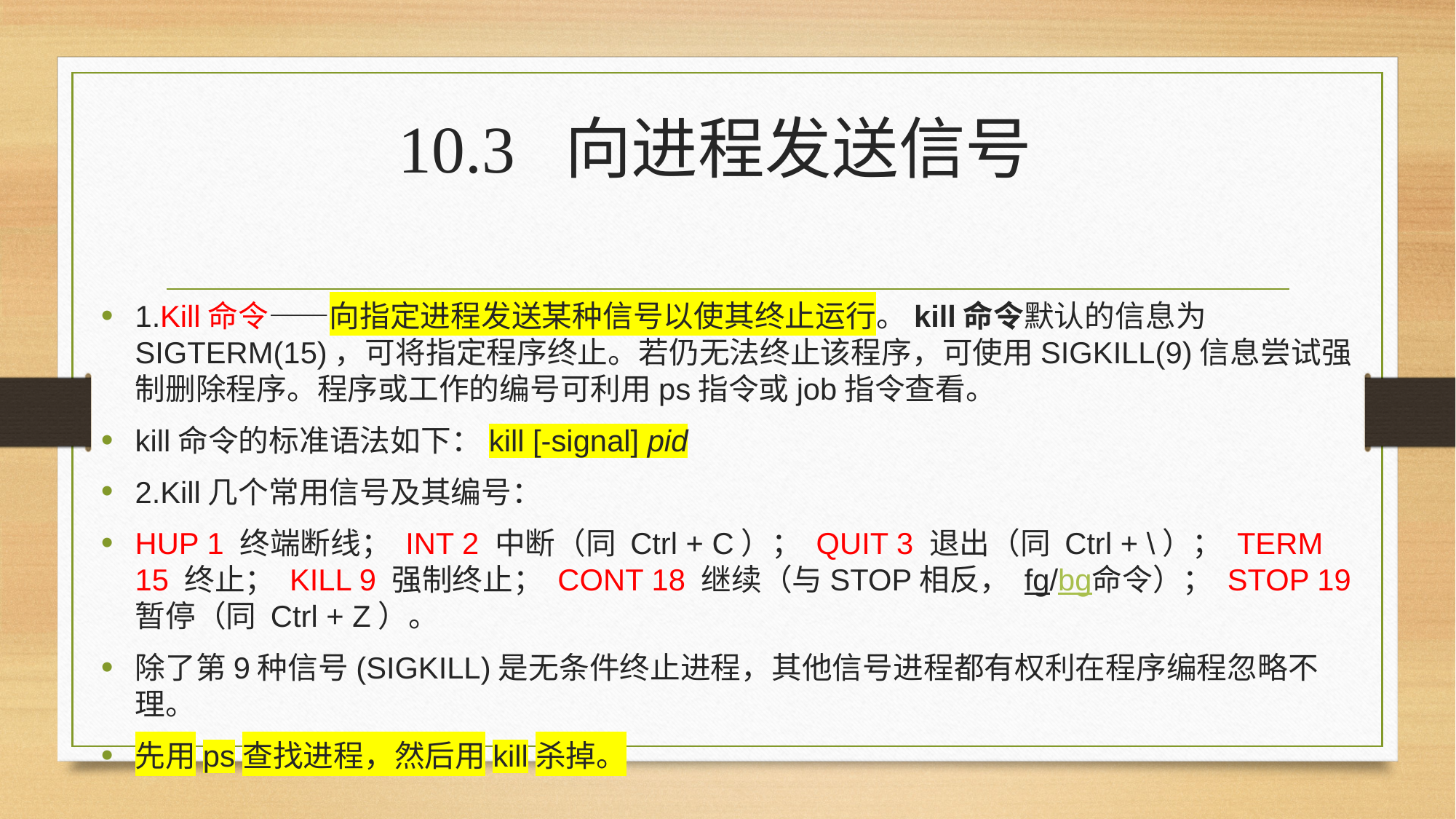

# 10.3  向进程发送信号
1.Kill命令——向指定进程发送某种信号以使其终止运行。kill命令默认的信息为SIGTERM(15)，可将指定程序终止。若仍无法终止该程序，可使用SIGKILL(9)信息尝试强制删除程序。程序或工作的编号可利用ps指令或job指令查看。
kill命令的标准语法如下：kill [-signal] pid
2.Kill几个常用信号及其编号：
HUP 1 终端断线； INT 2 中断（同 Ctrl + C）； QUIT 3 退出（同 Ctrl + \）； TERM 15 终止； KILL 9 强制终止； CONT 18 继续（与STOP相反， fg/bg命令）； STOP 19 暂停（同 Ctrl + Z）。
除了第9种信号(SIGKILL)是无条件终止进程，其他信号进程都有权利在程序编程忽略不理。
先用ps查找进程，然后用kill杀掉。